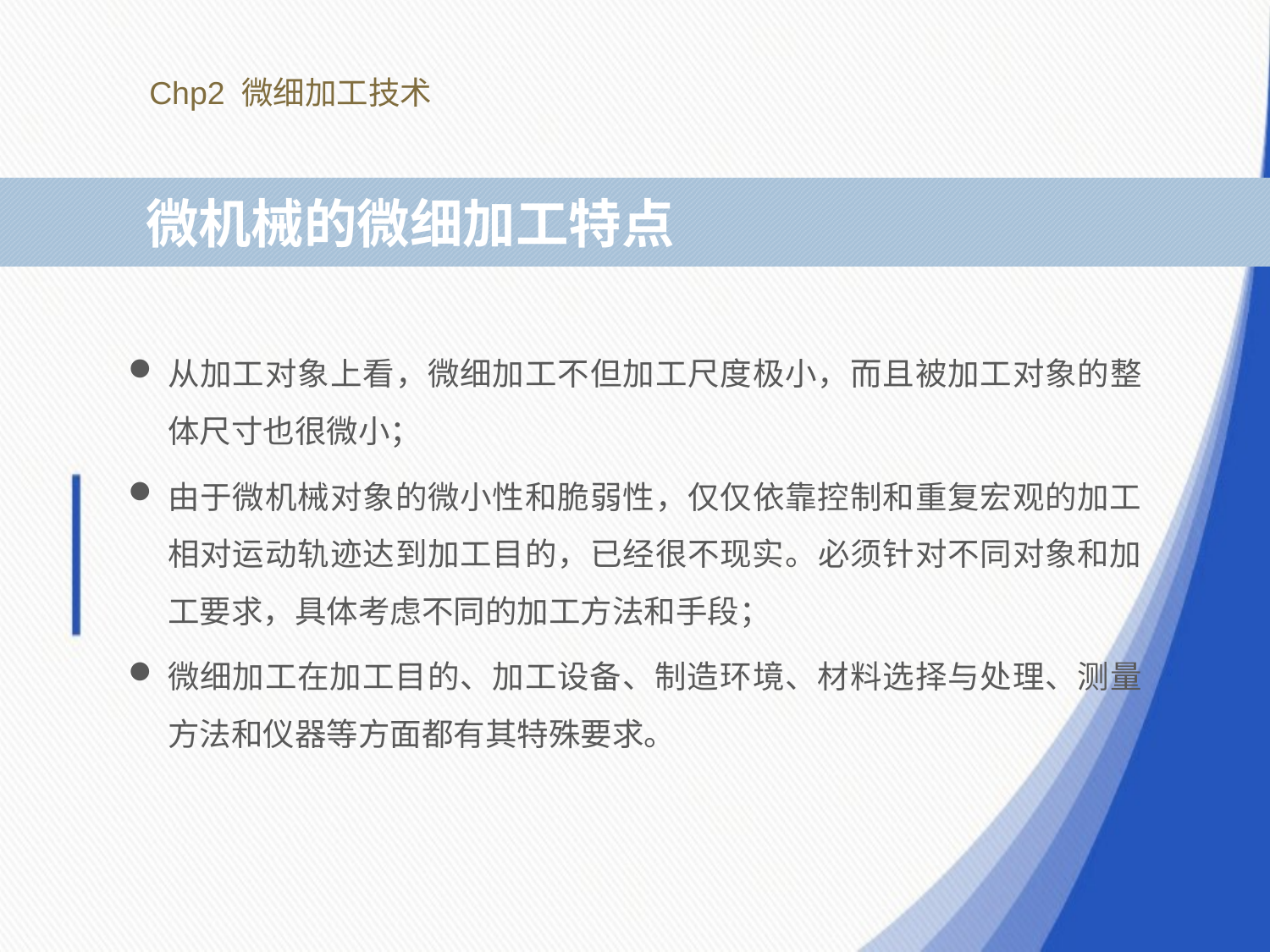

Chp2 微细加工技术
          微机械的微细加工特点
从加工对象上看，微细加工不但加工尺度极小，而且被加工对象的整体尺寸也很微小；
由于微机械对象的微小性和脆弱性，仅仅依靠控制和重复宏观的加工相对运动轨迹达到加工目的，已经很不现实。必须针对不同对象和加工要求，具体考虑不同的加工方法和手段；
微细加工在加工目的、加工设备、制造环境、材料选择与处理、测量方法和仪器等方面都有其特殊要求。